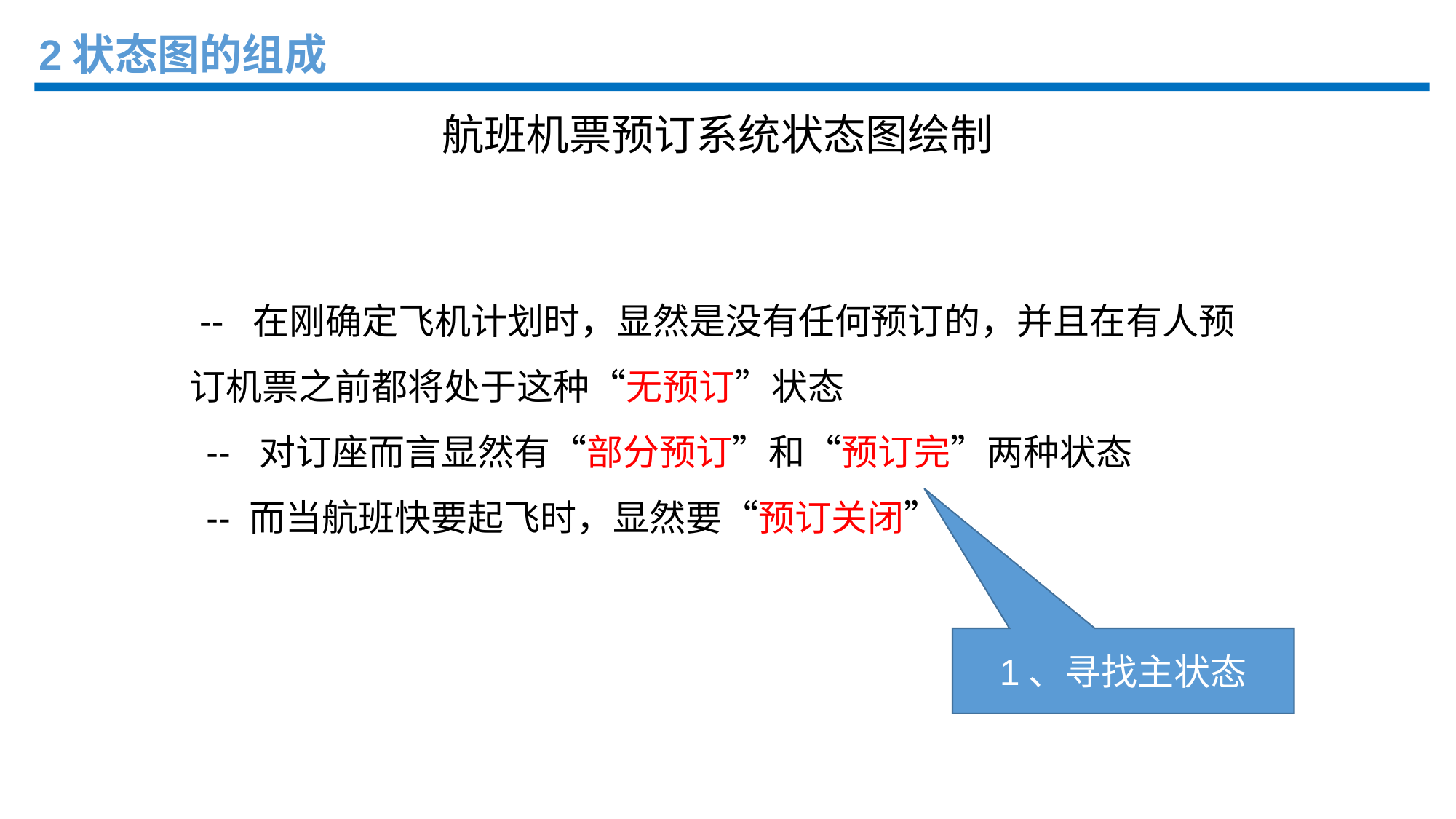

2状态图的组成
航班机票预订系统状态图绘制
 --  在刚确定飞机计划时，显然是没有任何预订的，并且在有人预订机票之前都将处于这种“无预订”状态
 --  对订座而言显然有“部分预订”和“预订完”两种状态
 -- 而当航班快要起飞时，显然要“预订关闭”
1、寻找主状态